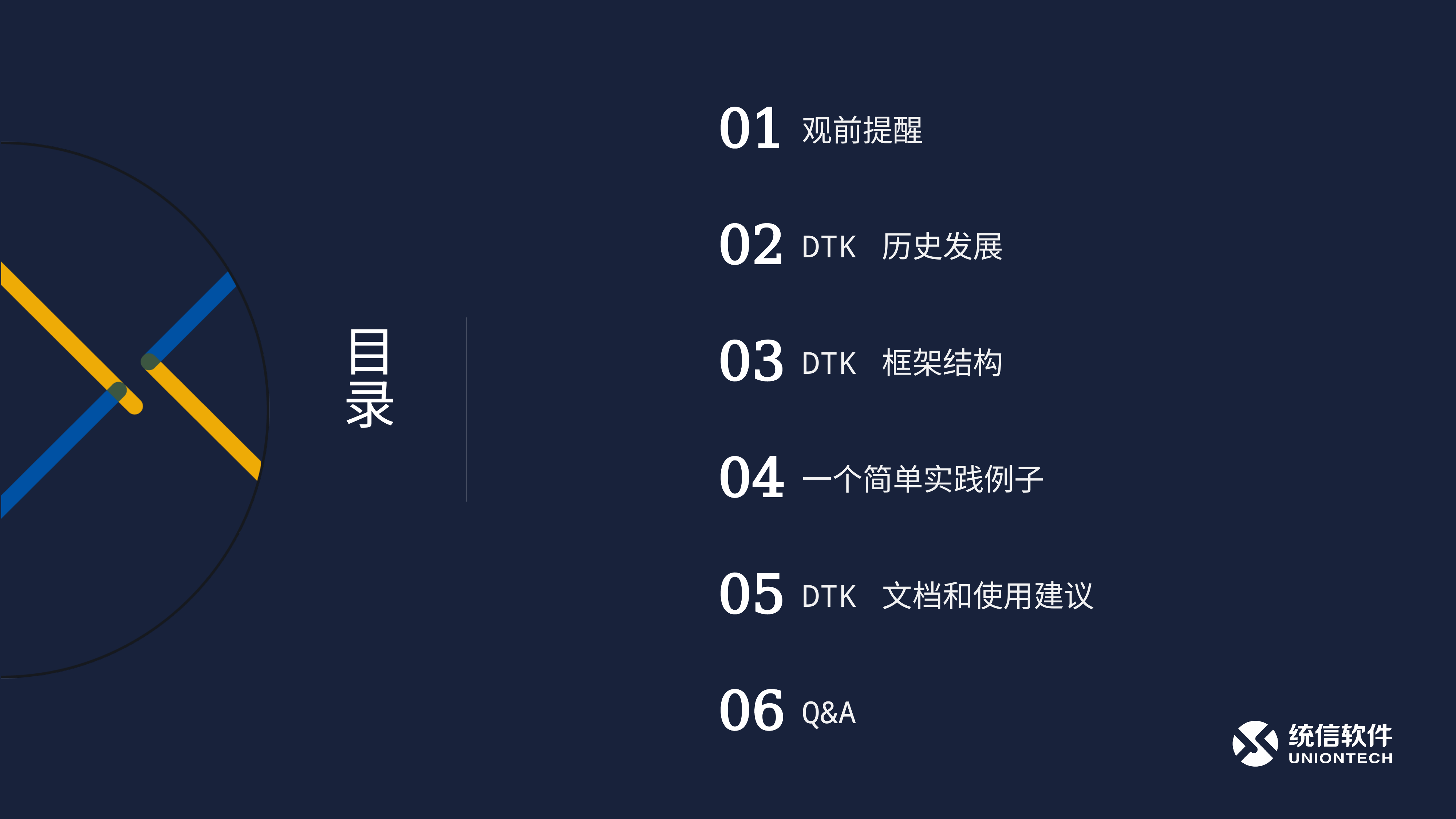

01
观前提醒
02
DTK 历史发展
03
DTK 框架结构
# 目录
04
一个简单实践例子
05
DTK 文档和使用建议
06
Q&A